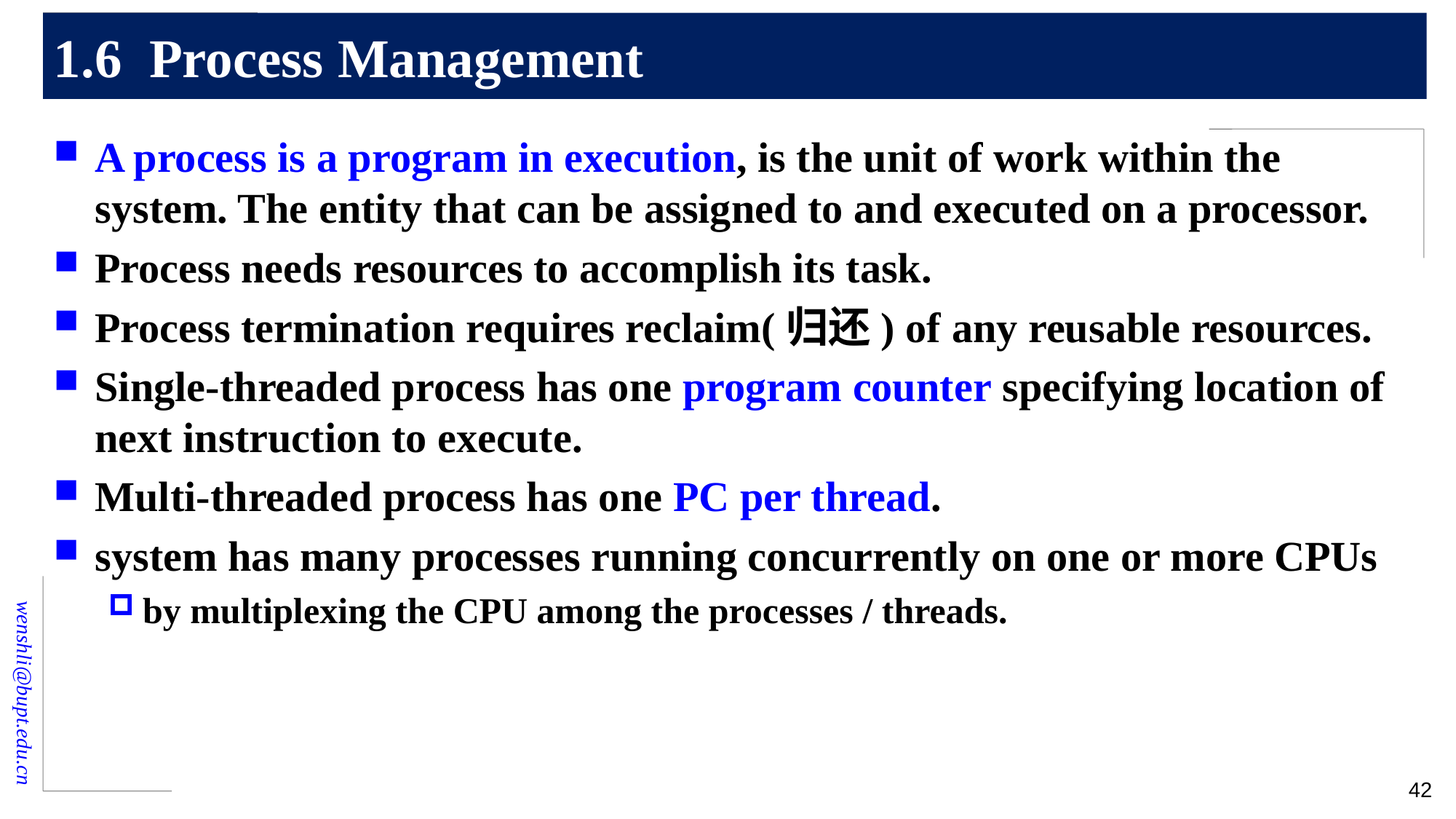

# 1.6  Process Management
A process is a program in execution, is the unit of work within the system. The entity that can be assigned to and executed on a processor.
Process needs resources to accomplish its task.
Process termination requires reclaim(归还) of any reusable resources.
Single-threaded process has one program counter specifying location of next instruction to execute.
Multi-threaded process has one PC per thread.
system has many processes running concurrently on one or more CPUs
by multiplexing the CPU among the processes / threads.
42